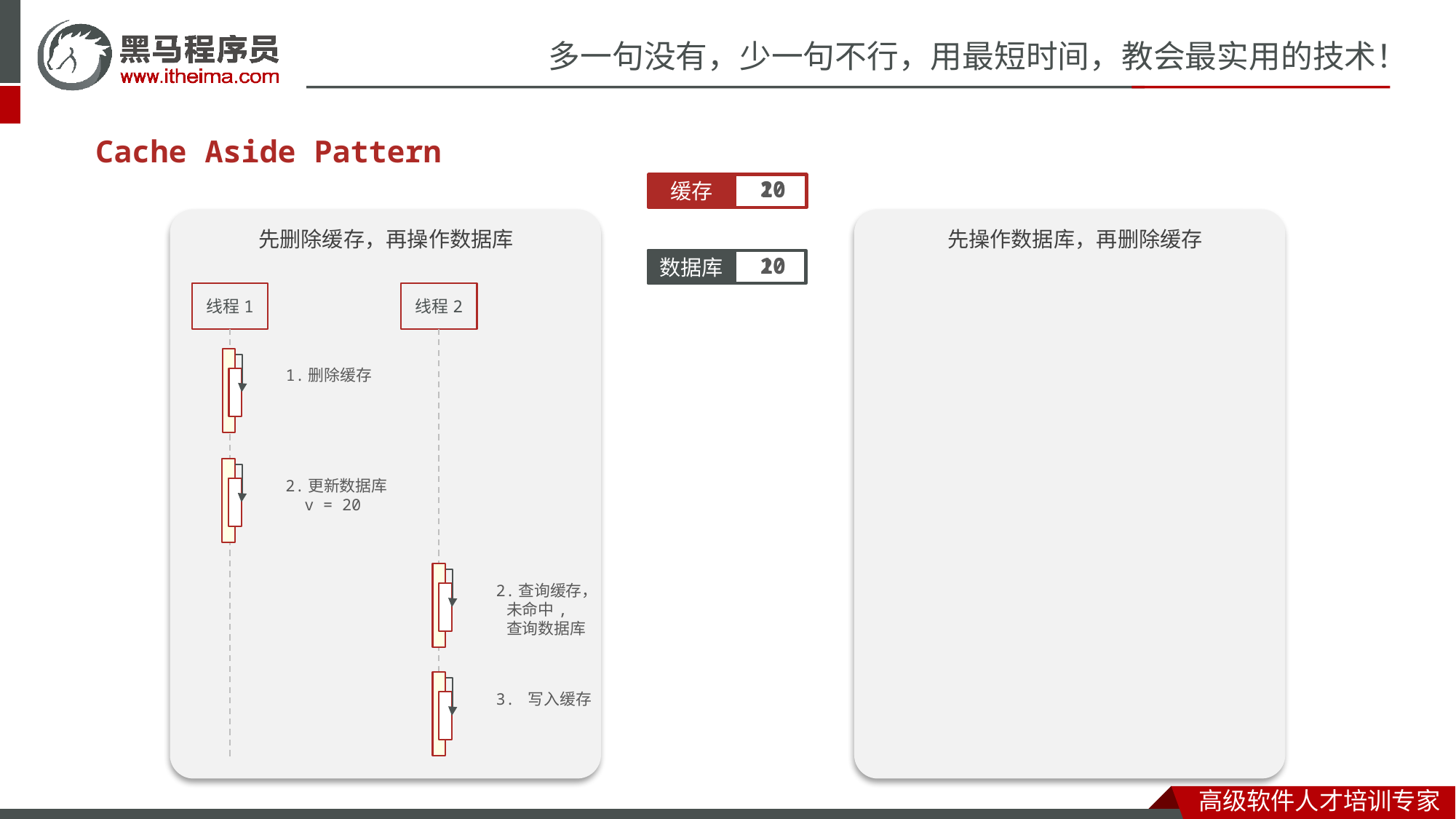

Cache Aside Pattern
20
10

缓存
先删除缓存，再操作数据库
先操作数据库，再删除缓存

10
20

数据库
线程1
线程2

1.删除缓存

2.更新数据库
  v = 20

2.查询缓存，
  未命中,
  查询数据库

3. 写入缓存